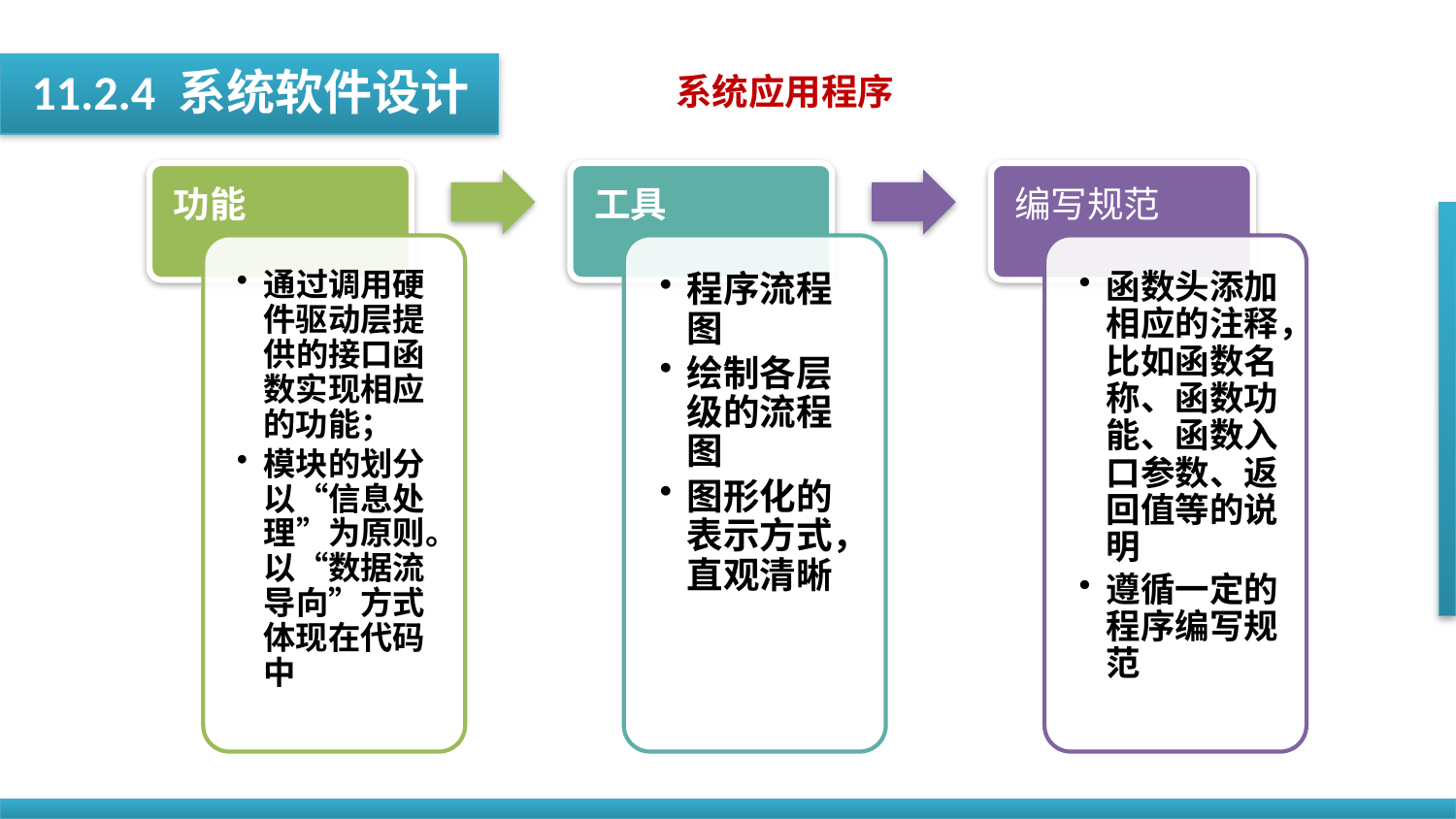

11.2.4 系统软件设计
系统应用程序
功能
通过调用硬件驱动层提供的接口函数实现相应的功能；
模块的划分以“信息处理”为原则。以“数据流导向”方式体现在代码中

工具
程序流程图
绘制各层级的流程图
图形化的表示方式，直观清晰

编写规范
函数头添加相应的注释，比如函数名称、函数功能、函数入口参数、返回值等的说明
遵循一定的程序编写规范